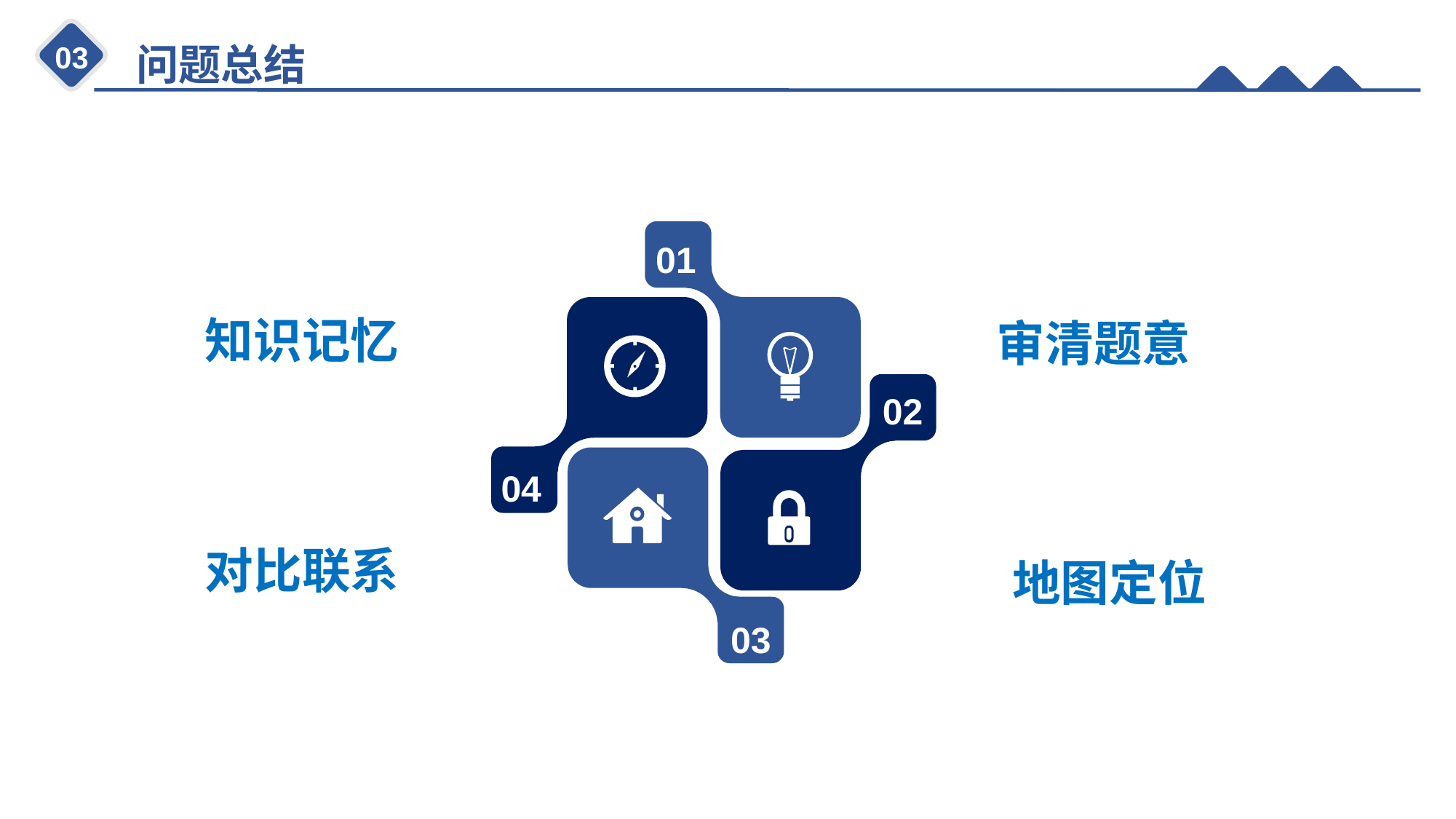

01

知识记忆
审清题意

04

02

03
对比联系
地图定位